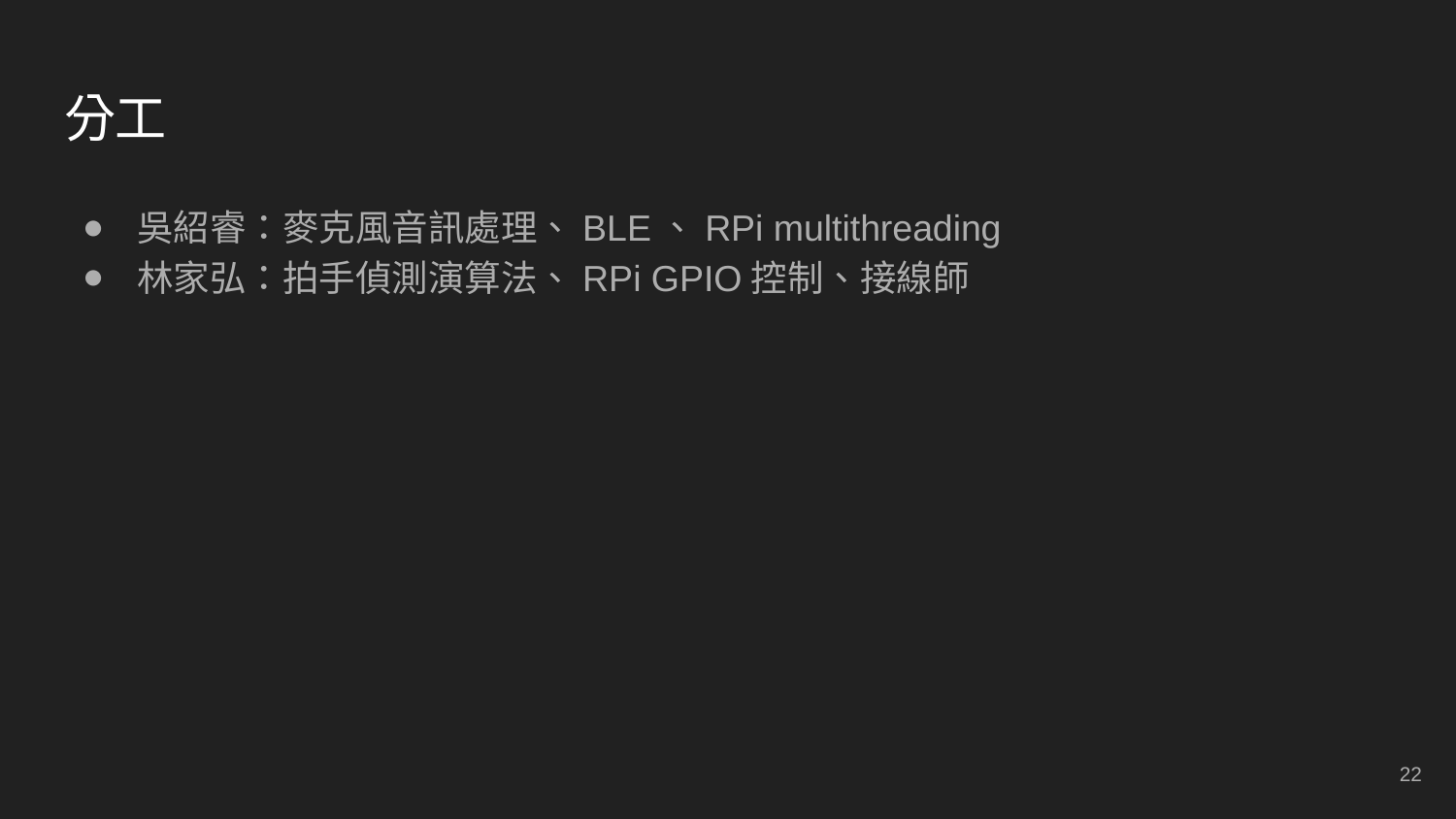

# 分工
吳紹睿：麥克風音訊處理、BLE、RPi multithreading
林家弘：拍手偵測演算法、RPi GPIO控制、接線師
22